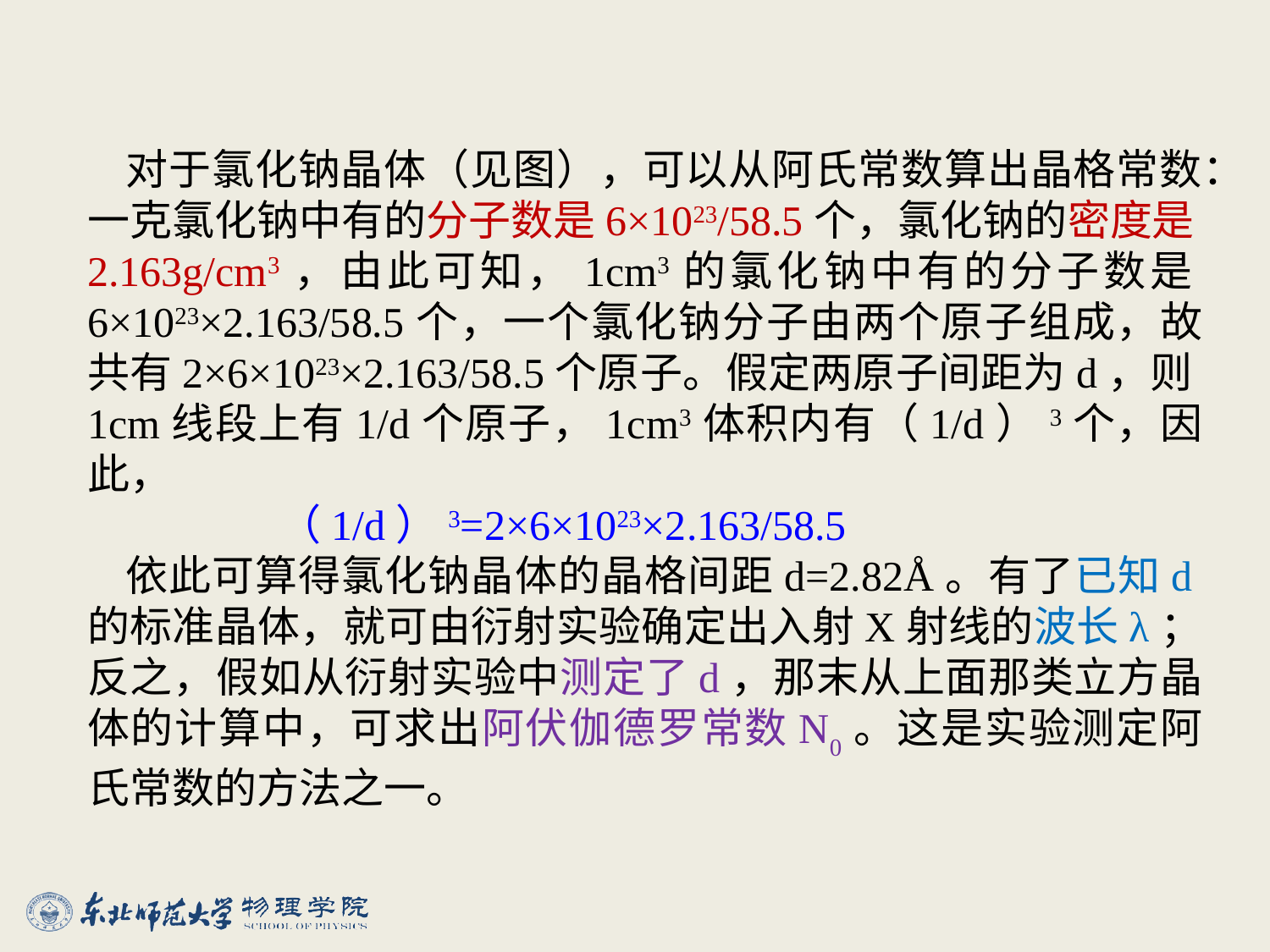

对于氯化钠晶体（见图），可以从阿氏常数算出晶格常数：一克氯化钠中有的分子数是6×1023/58.5个，氯化钠的密度是2.163g/cm3，由此可知，1cm3的氯化钠中有的分子数是6×1023×2.163/58.5个，一个氯化钠分子由两个原子组成，故共有2×6×1023×2.163/58.5个原子。假定两原子间距为d，则1cm线段上有1/d个原子，1cm3体积内有（1/d）3个，因此，
               （1/d）3=2×6×1023×2.163/58.5
依此可算得氯化钠晶体的晶格间距d=2.82Å。有了已知d的标准晶体，就可由衍射实验确定出入射X射线的波长λ；反之，假如从衍射实验中测定了d，那末从上面那类立方晶体的计算中，可求出阿伏伽德罗常数N0。这是实验测定阿氏常数的方法之一。